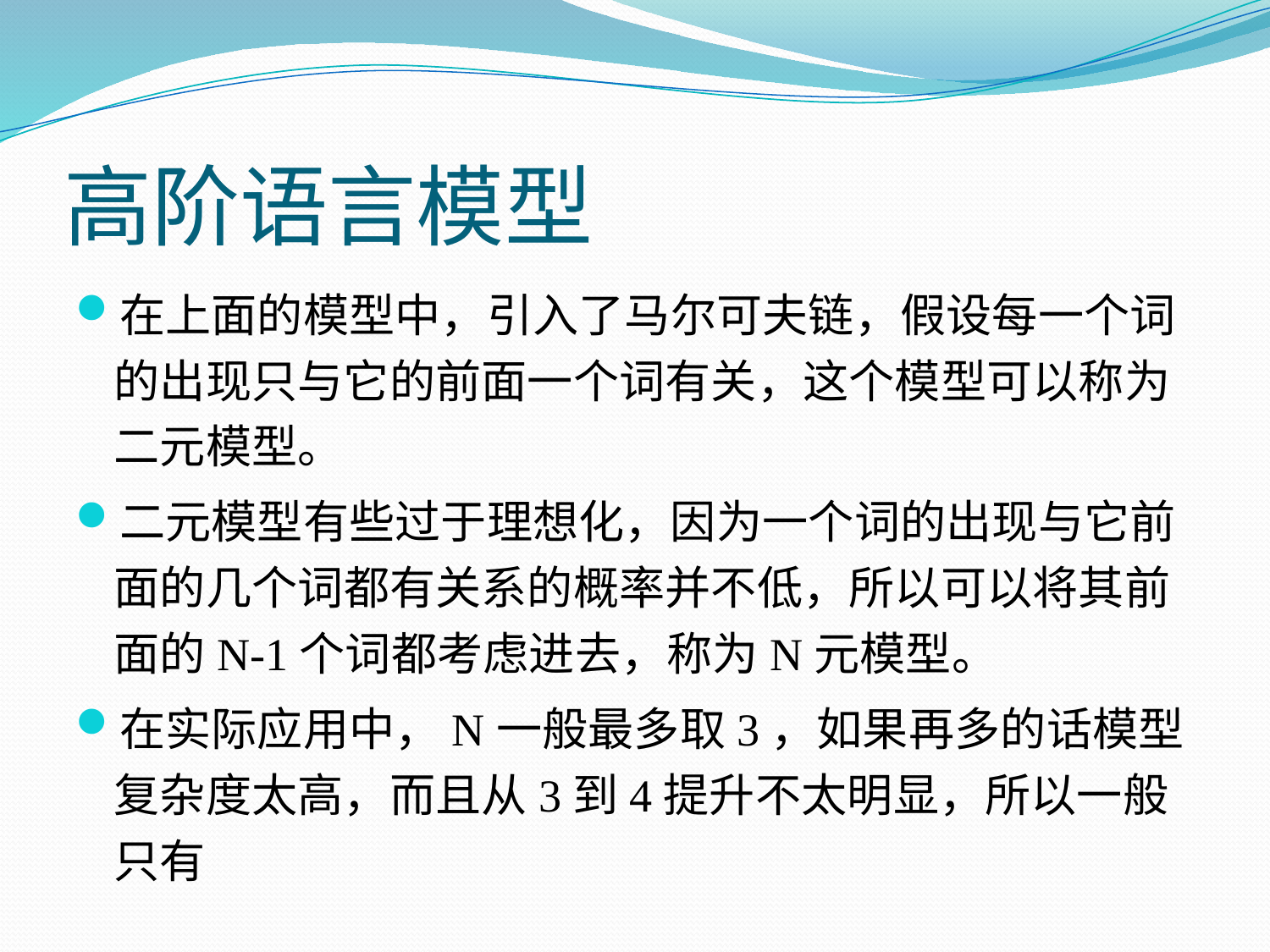

# 高阶语言模型
在上面的模型中，引入了马尔可夫链，假设每一个词的出现只与它的前面一个词有关，这个模型可以称为二元模型。
二元模型有些过于理想化，因为一个词的出现与它前面的几个词都有关系的概率并不低，所以可以将其前面的N-1个词都考虑进去，称为N元模型。
在实际应用中，N一般最多取3，如果再多的话模型复杂度太高，而且从3到4提升不太明显，所以一般只有